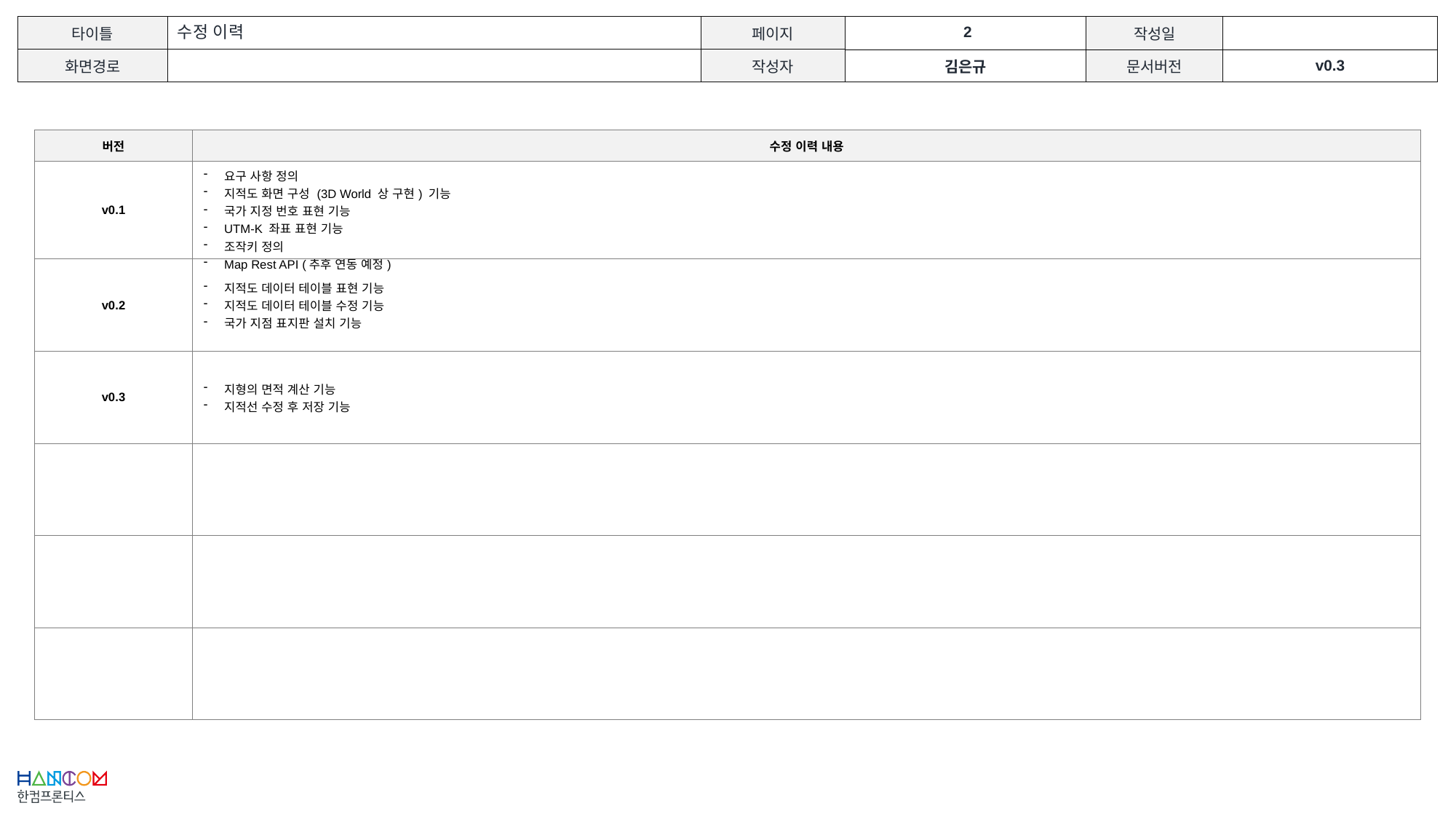

수정 이력
| 버전 | 수정 이력 내용 |
| --- | --- |
| v0.1 | 요구 사항 정의 지적도 화면 구성 (3D World 상 구현) 기능 국가 지정 번호 표현 기능 UTM-K 좌표 표현 기능 조작키 정의 Map Rest API (추후 연동 예정) |
| v0.2 | 지적도 데이터 테이블 표현 기능 지적도 데이터 테이블 수정 기능 국가 지점 표지판 설치 기능 |
| v0.3 | 지형의 면적 계산 기능 지적선 수정 후 저장 기능 |
|  |  |
|  |  |
|  |  |